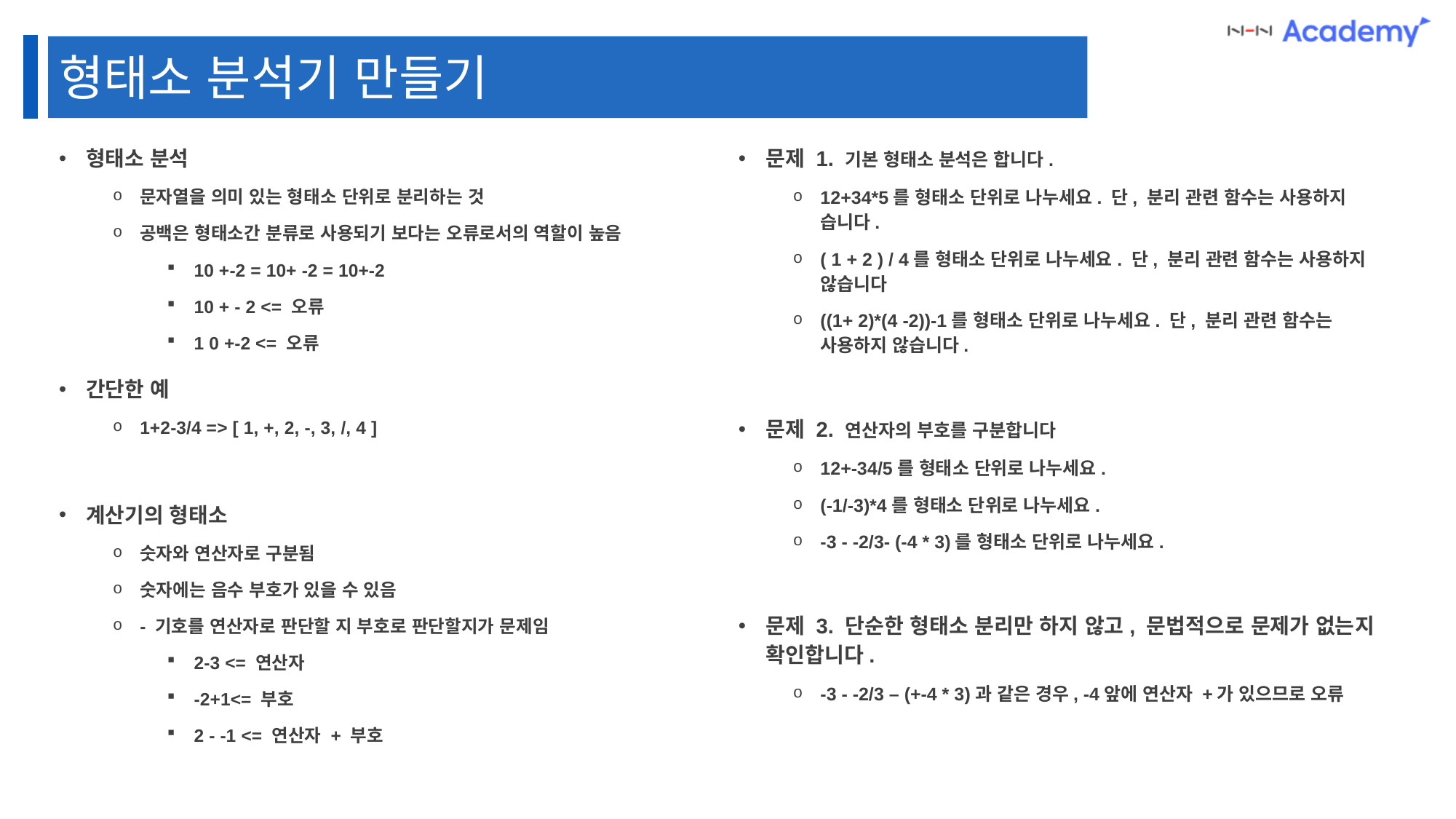

형태소 분석기 만들기
문제 1. 기본 형태소 분석은 합니다.
12+34*5를 형태소 단위로 나누세요. 단, 분리 관련 함수는 사용하지 습니다.
( 1 + 2 ) / 4를 형태소 단위로 나누세요. 단, 분리 관련 함수는 사용하지 않습니다
((1+ 2)*(4 -2))-1를 형태소 단위로 나누세요. 단, 분리 관련 함수는 사용하지 않습니다.

문제 2. 연산자의 부호를 구분합니다
12+-34/5를 형태소 단위로 나누세요.
(-1/-3)*4를 형태소 단위로 나누세요.
-3 - -2/3- (-4 * 3)를 형태소 단위로 나누세요.

문제 3. 단순한 형태소 분리만 하지 않고, 문법적으로 문제가 없는지 확인합니다.
-3 - -2/3 – (+-4 * 3)과 같은 경우, -4앞에 연산자 +가 있으므로 오류
형태소 분석
문자열을 의미 있는 형태소 단위로 분리하는 것
공백은 형태소간 분류로 사용되기 보다는 오류로서의 역할이 높음
10 +-2 = 10+ -2 = 10+-2
10 + - 2 <= 오류
1 0 +-2 <= 오류
간단한 예
1+2-3/4 => [ 1, +, 2, -, 3, /, 4 ]

계산기의 형태소
숫자와 연산자로 구분됨
숫자에는 음수 부호가 있을 수 있음
- 기호를 연산자로 판단할 지 부호로 판단할지가 문제임
2-3 <= 연산자
-2+1<= 부호
2 - -1 <= 연산자 + 부호